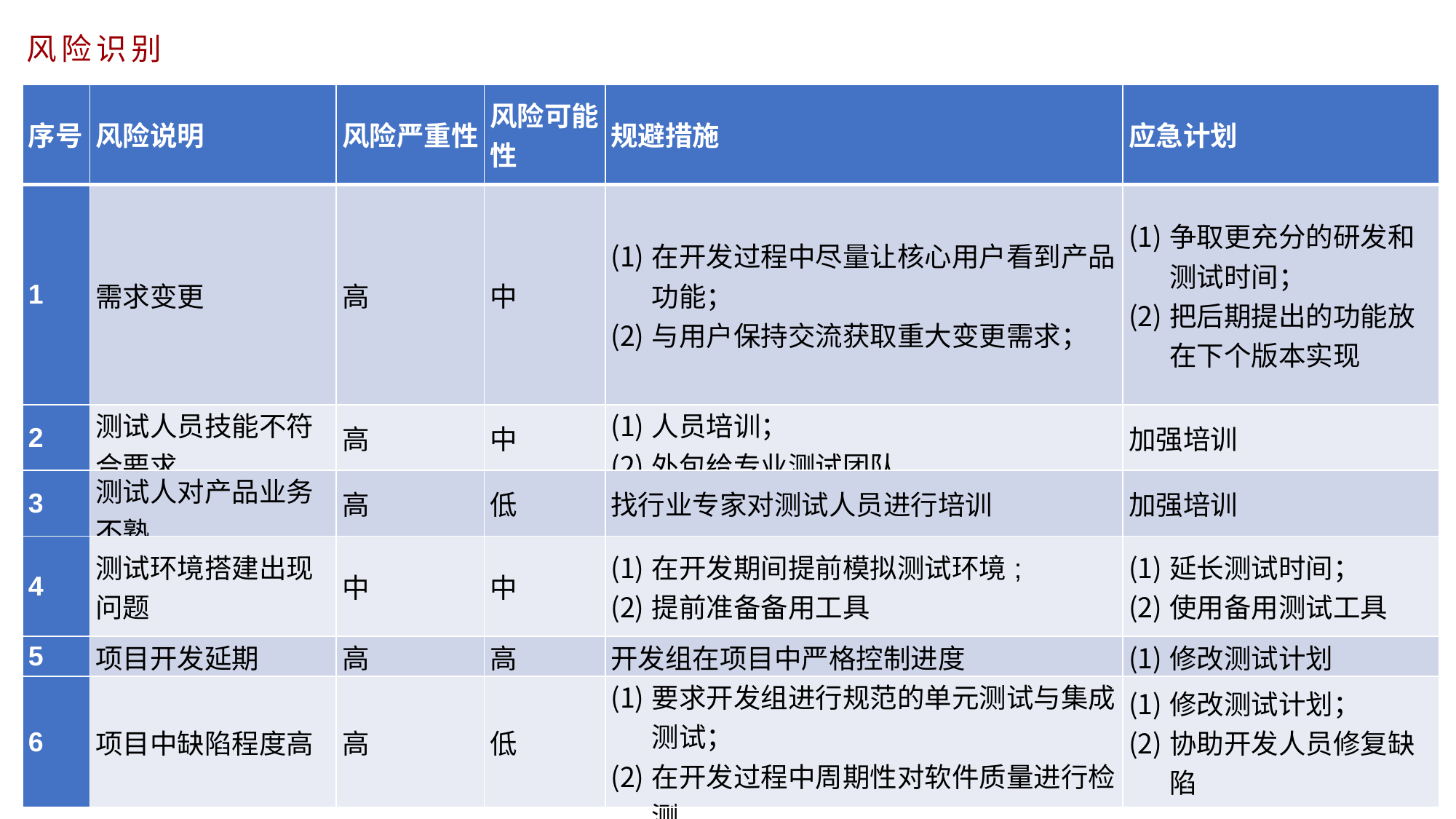

风险识别

| 序号 | 风险说明 | 风险严重性 | 风险可能性 | 规避措施 | 应急计划 |
| --- | --- | --- | --- | --- | --- |
| 1 | 需求变更 | 高 | 中 | 在开发过程中尽量让核心用户看到产品功能； 与用户保持交流获取重大变更需求； | 争取更充分的研发和测试时间； 把后期提出的功能放在下个版本实现 |
| 2 | 测试人员技能不符合要求 | 高 | 中 | 人员培训； 外包给专业测试团队 | 加强培训 |
| 3 | 测试人对产品业务不熟 | 高 | 低 | 找行业专家对测试人员进行培训 | 加强培训 |
| 4 | 测试环境搭建出现问题 | 中 | 中 | 在开发期间提前模拟测试环境; 提前准备备用工具 | 延长测试时间； 使用备用测试工具 |
| 5 | 项目开发延期 | 高 | 高 | 开发组在项目中严格控制进度 | 修改测试计划 |
| 6 | 项目中缺陷程度高 | 高 | 低 | 要求开发组进行规范的单元测试与集成测试； 在开发过程中周期性对软件质量进行检测 | 修改测试计划； 协助开发人员修复缺陷 |